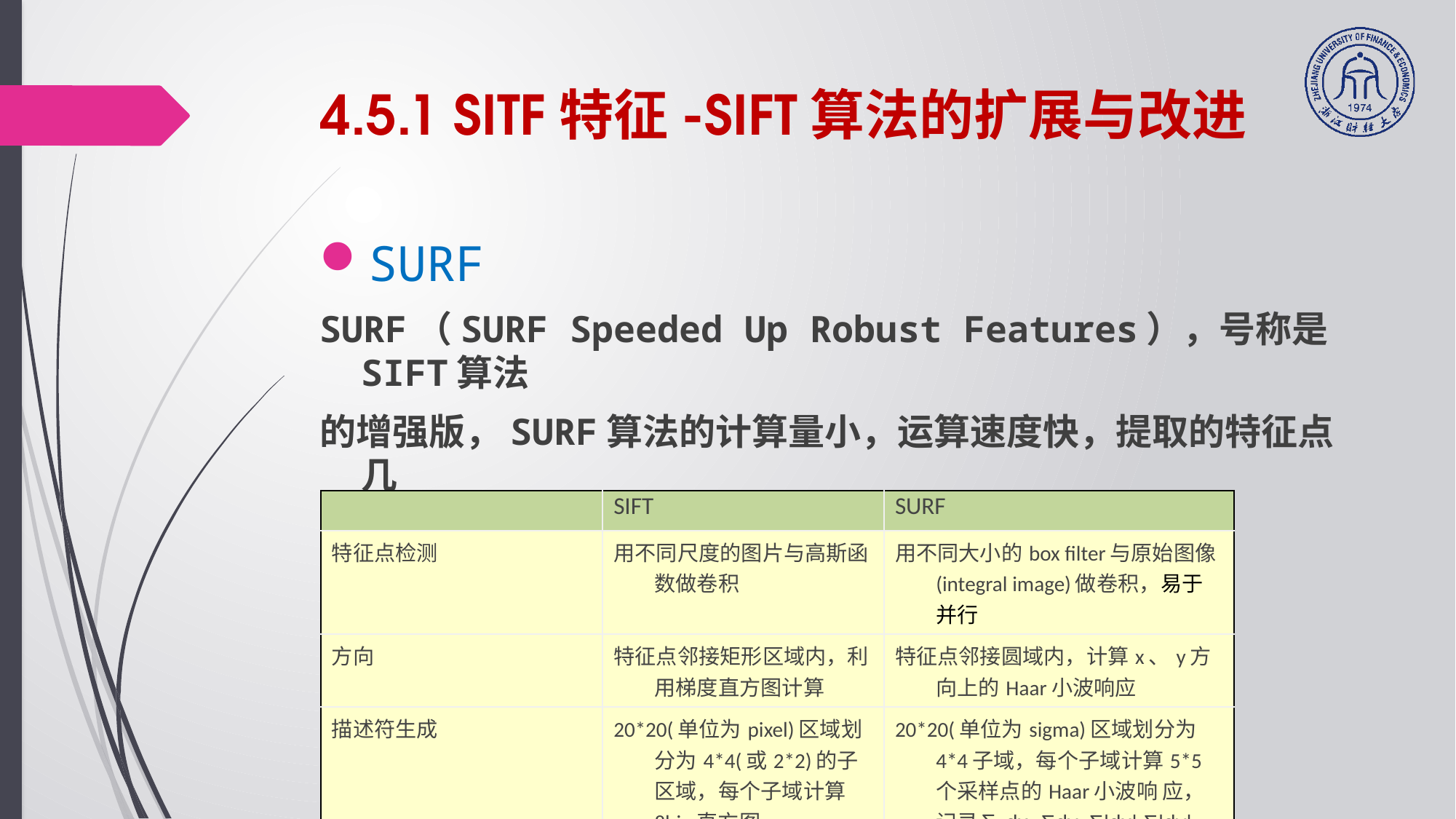

# 4.5.1 SITF特征-SIFT算法的扩展与改进
SURF
SURF（SURF Speeded Up Robust Features），号称是SIFT算法
的增强版，SURF算法的计算量小，运算速度快，提取的特征点几
乎与SIFT相同，由Bay 2006年提出。

|  | SIFT | SURF |
| --- | --- | --- |
| 特征点检测 | 用不同尺度的图片与高斯函数做卷积 | 用不同大小的box filter与原始图像(integral image)做卷积，易于并行 |
| 方向 | 特征点邻接矩形区域内，利用梯度直方图计算 | 特征点邻接圆域内，计算x、y方向上的Haar小波响应 |
| 描述符生成 | 20\*20(单位为pixel)区域划分为4\*4(或2\*2)的子区域，每个子域计算8bin直方图 | 20\*20(单位为sigma)区域划分为4\*4子域，每个子域计算5\*5个采样点的Haar小波响 应，记录∑dx, ∑dy, ∑|dx|,∑|dy|。 |